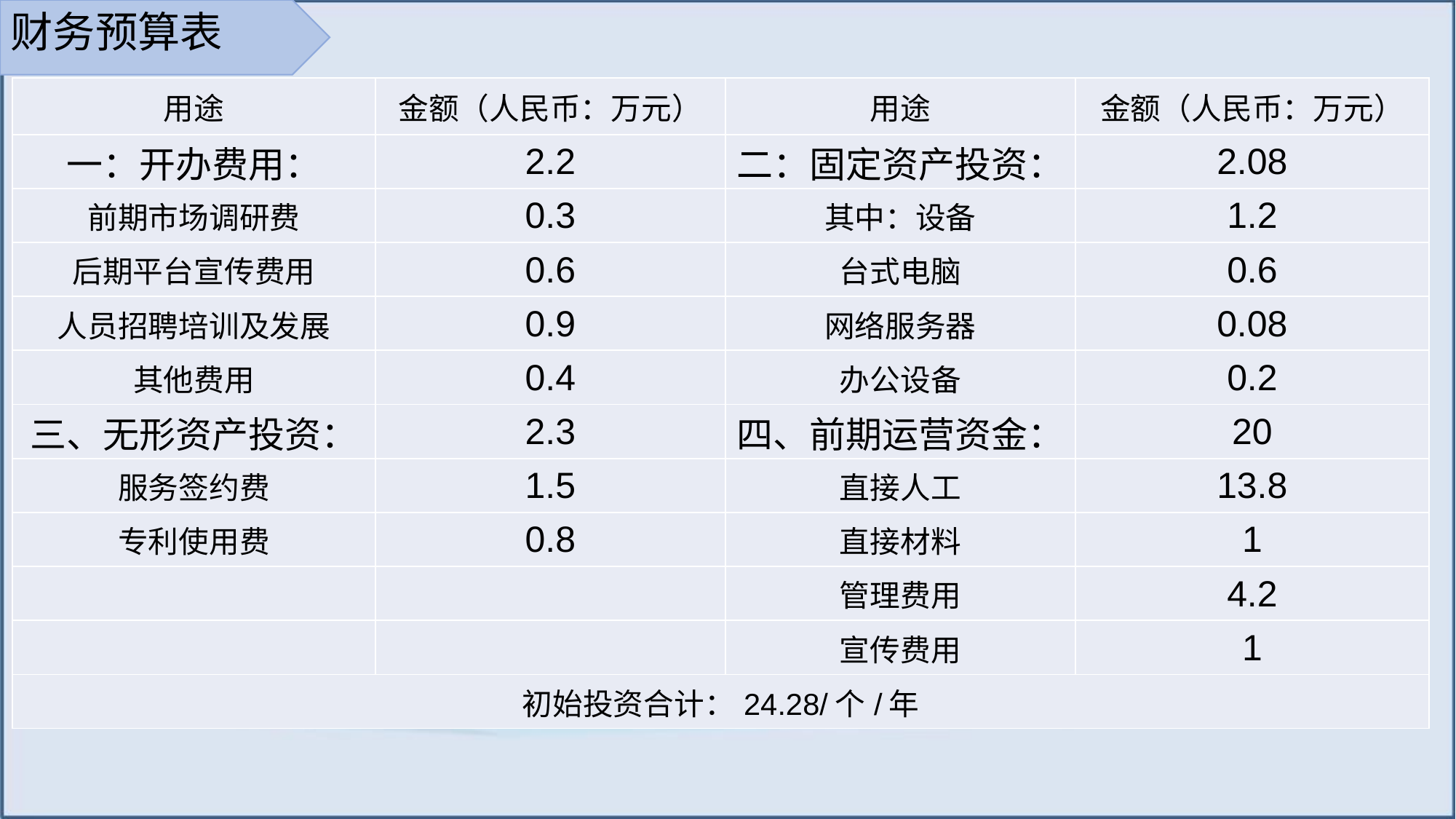

财务预算表
| 用途 | 金额（人民币：万元） | 用途 | 金额（人民币：万元） |
| --- | --- | --- | --- |
| 一：开办费用： | 2.2 | 二：固定资产投资： | 2.08 |
| 前期市场调研费 | 0.3 | 其中：设备 | 1.2 |
| 后期平台宣传费用 | 0.6 | 台式电脑 | 0.6 |
| 人员招聘培训及发展 | 0.9 | 网络服务器 | 0.08 |
| 其他费用 | 0.4 | 办公设备 | 0.2 |
| 三、无形资产投资： | 2.3 | 四、前期运营资金： | 20 |
| 服务签约费 | 1.5 | 直接人工 | 13.8 |
| 专利使用费 | 0.8 | 直接材料 | 1 |
|  |  | 管理费用 | 4.2 |
|  |  | 宣传费用 | 1 |
| 初始投资合计：24.28/个/年 |  |  |  |